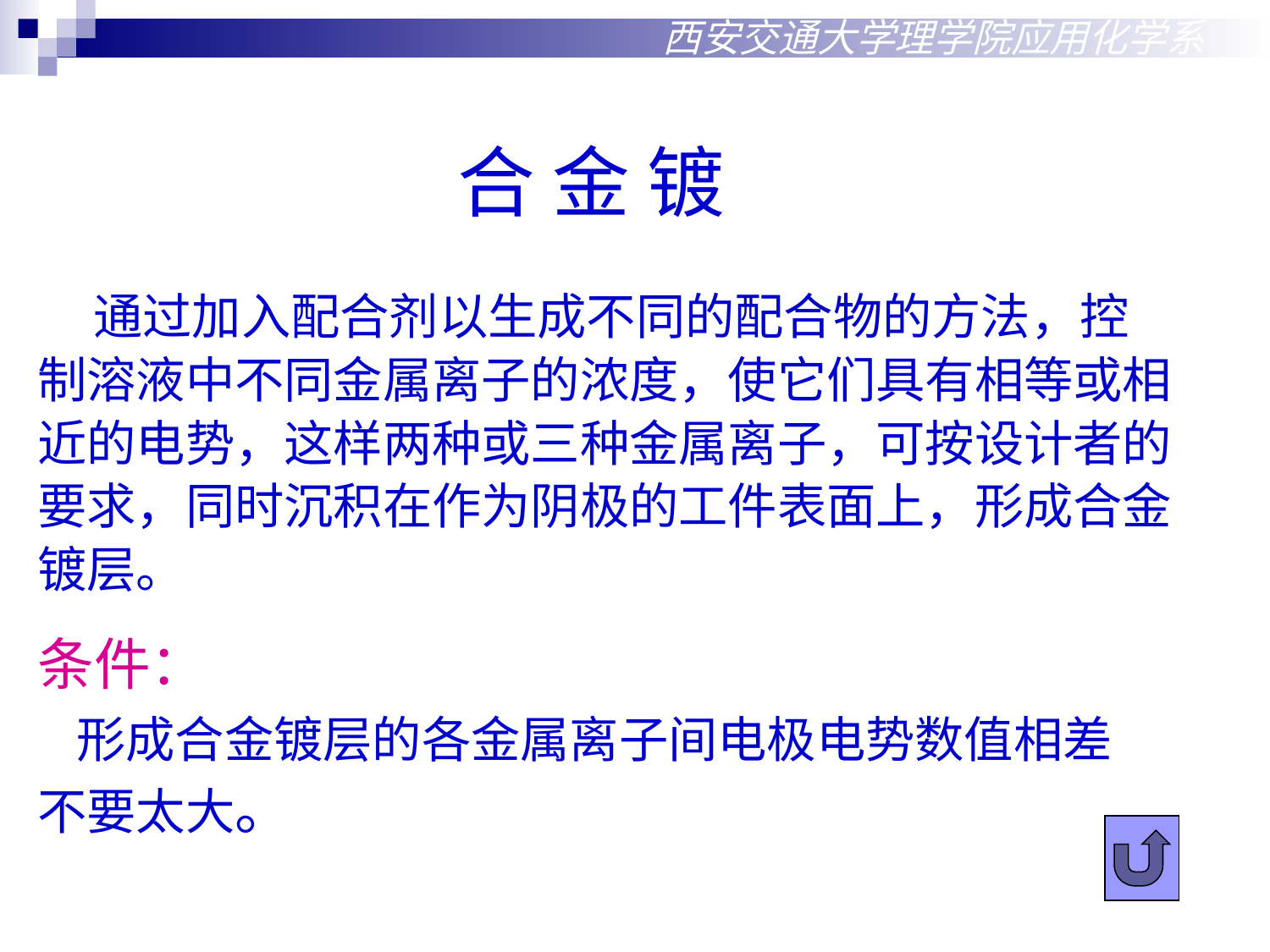

西安交通大学理学院应用化学系
合 金 镀
    通过加入配合剂以生成不同的配合物的方法，控
制溶液中不同金属离子的浓度，使它们具有相等或相
近的电势，这样两种或三种金属离子，可按设计者的
要求，同时沉积在作为阴极的工件表面上，形成合金
镀层。

条件：
  形成合金镀层的各金属离子间电极电势数值相差
不要太大。